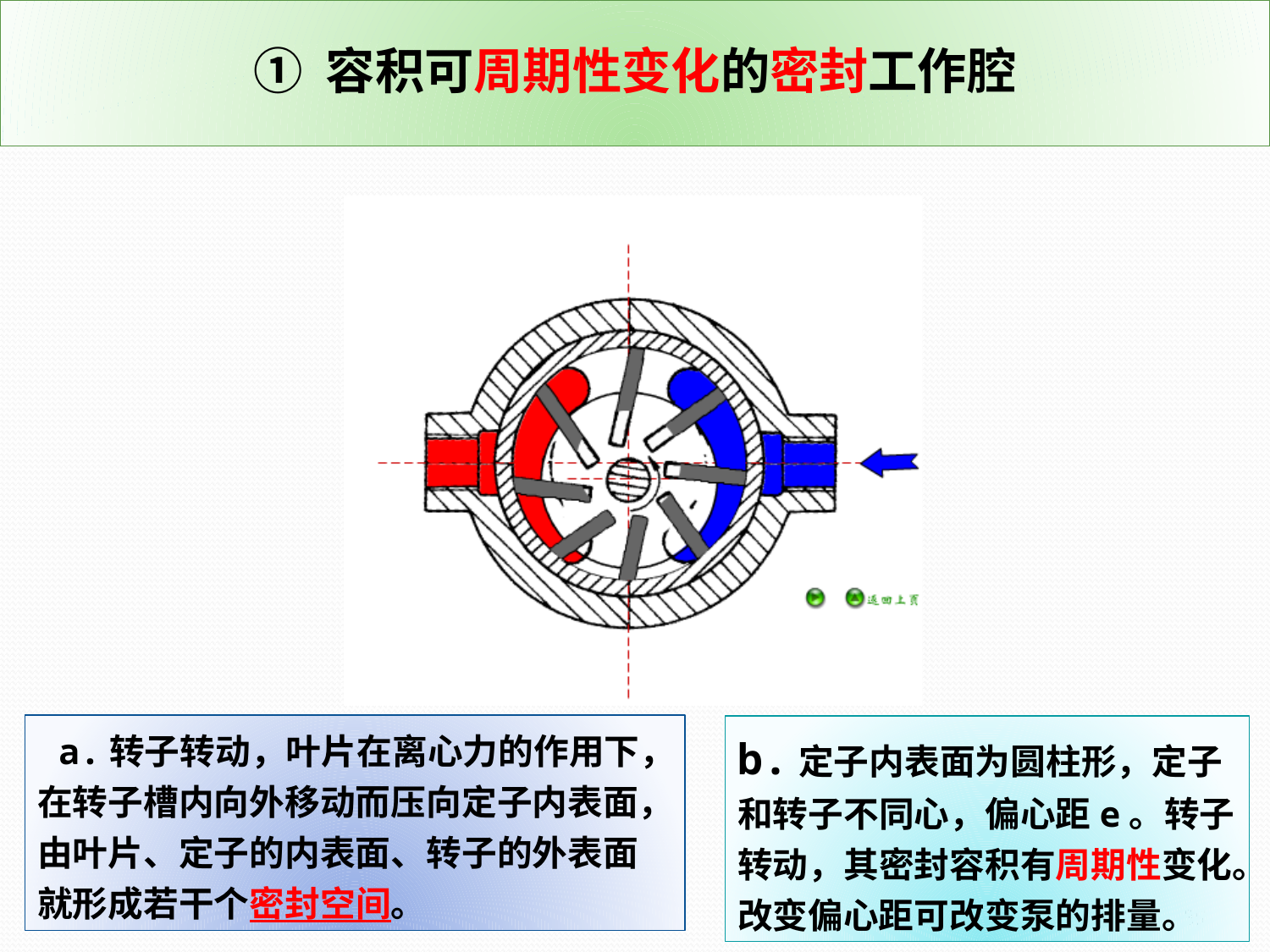

① 容积可周期性变化的密封工作腔
 a.转子转动，叶片在离心力的作用下，在转子槽内向外移动而压向定子内表面，由叶片、定子的内表面、转子的外表面就形成若干个密封空间。
b.定子内表面为圆柱形，定子和转子不同心，偏心距e。转子转动，其密封容积有周期性变化。改变偏心距可改变泵的排量。
35